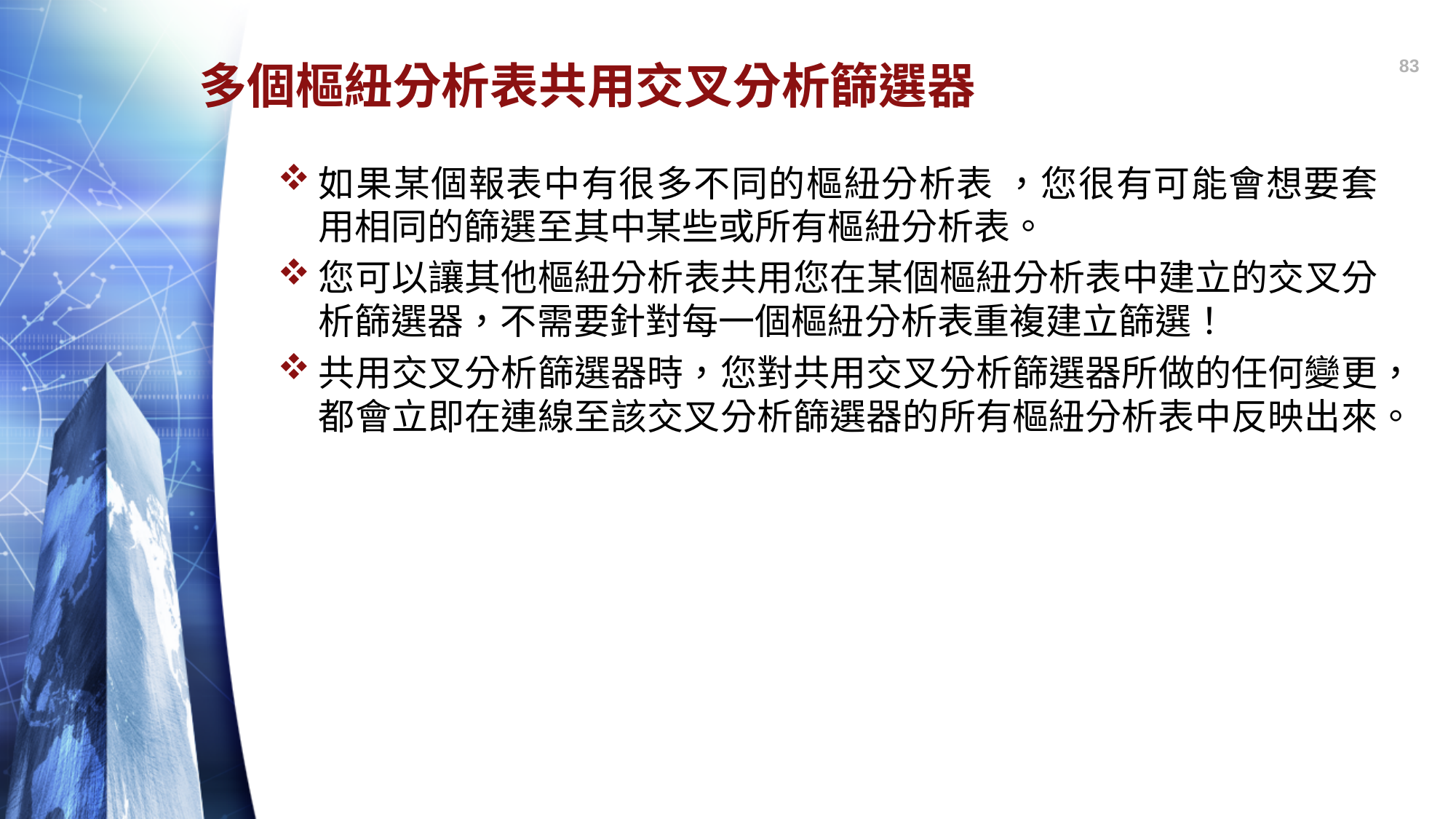

83
# 多個樞紐分析表共用交叉分析篩選器
如果某個報表中有很多不同的樞紐分析表 ，您很有可能會想要套用相同的篩選至其中某些或所有樞紐分析表。
您可以讓其他樞紐分析表共用您在某個樞紐分析表中建立的交叉分析篩選器，不需要針對每一個樞紐分析表重複建立篩選！
共用交叉分析篩選器時，您對共用交叉分析篩選器所做的任何變更，都會立即在連線至該交叉分析篩選器的所有樞紐分析表中反映出來。